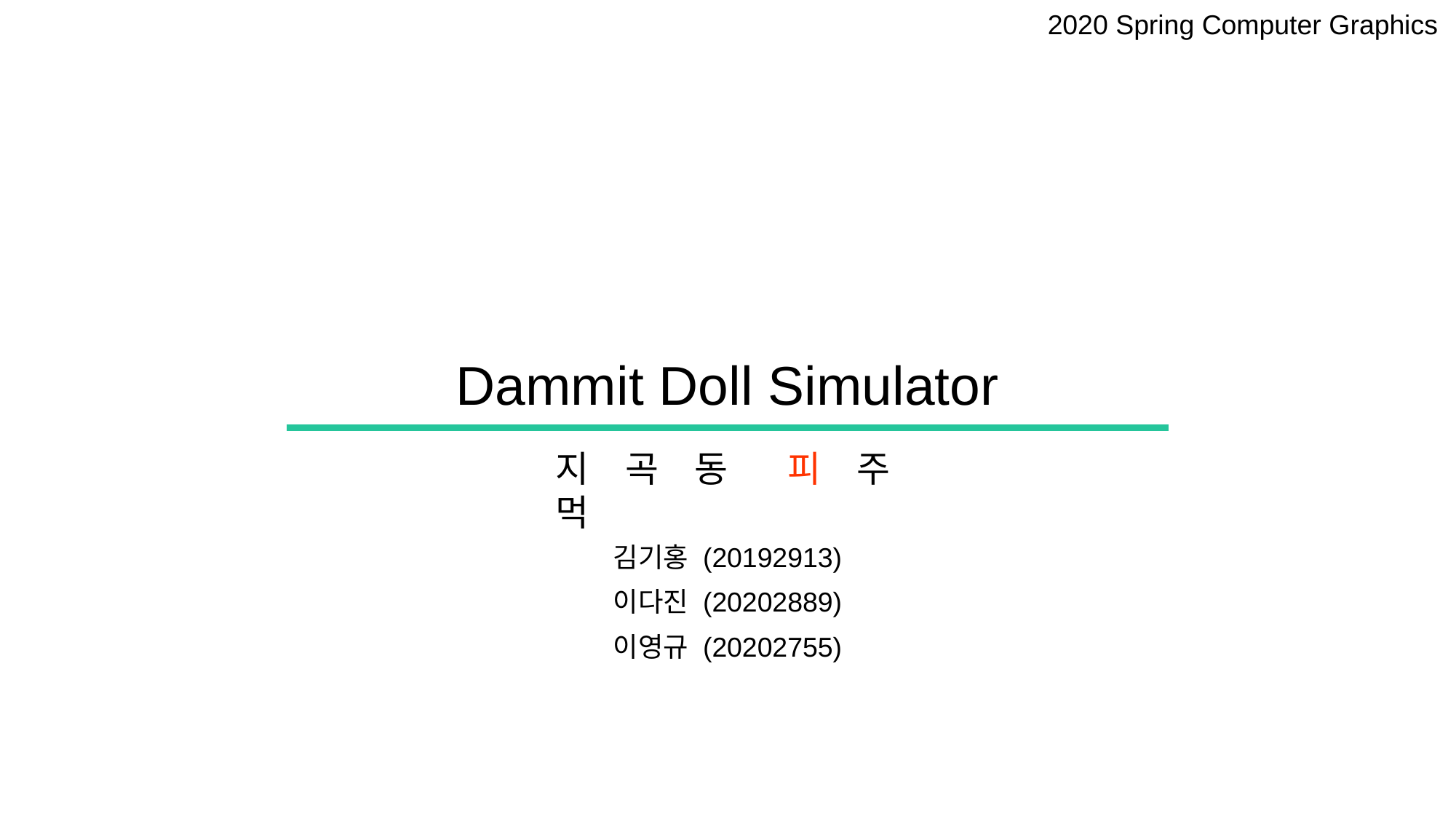

2020 Spring Computer Graphics
# Dammit Doll Simulator
지 곡 동  피 주 먹

김기홍 (20192913)
이다진 (20202889)
이영규 (20202755)